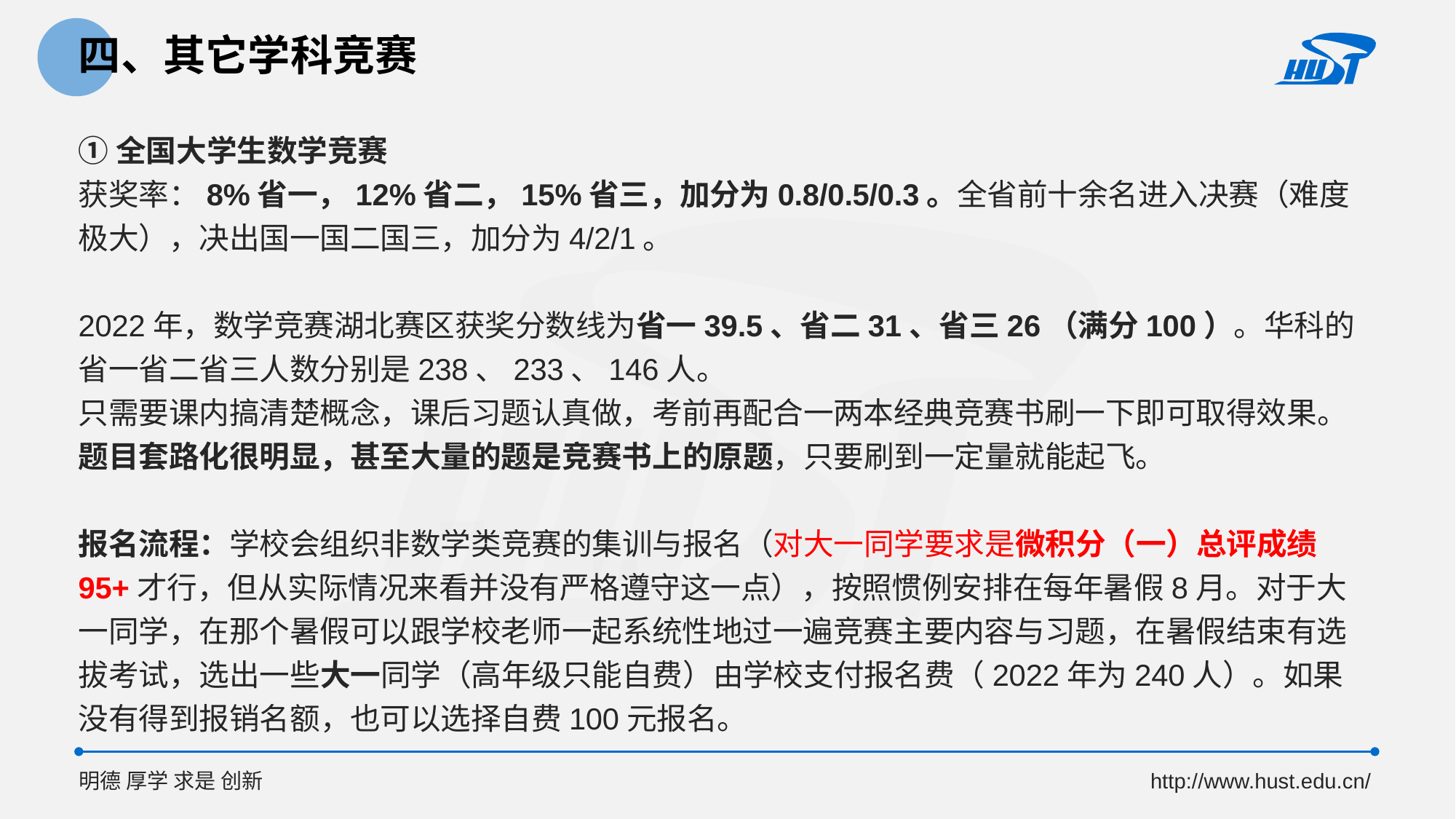

四、其它学科竞赛
①全国大学生数学竞赛
获奖率：8%省一，12%省二，15%省三，加分为0.8/0.5/0.3。全省前十余名进入决赛（难度极大），决出国一国二国三，加分为4/2/1。

2022年，数学竞赛湖北赛区获奖分数线为省一39.5、省二31、省三26（满分100）。华科的省一省二省三人数分别是238、233、146人。
只需要课内搞清楚概念，课后习题认真做，考前再配合一两本经典竞赛书刷一下即可取得效果。题目套路化很明显，甚至大量的题是竞赛书上的原题，只要刷到一定量就能起飞。

报名流程：学校会组织非数学类竞赛的集训与报名（对大一同学要求是微积分（一）总评成绩95+才行，但从实际情况来看并没有严格遵守这一点），按照惯例安排在每年暑假8月。对于大一同学，在那个暑假可以跟学校老师一起系统性地过一遍竞赛主要内容与习题，在暑假结束有选拔考试，选出一些大一同学（高年级只能自费）由学校支付报名费（2022年为240人）。如果没有得到报销名额，也可以选择自费100元报名。